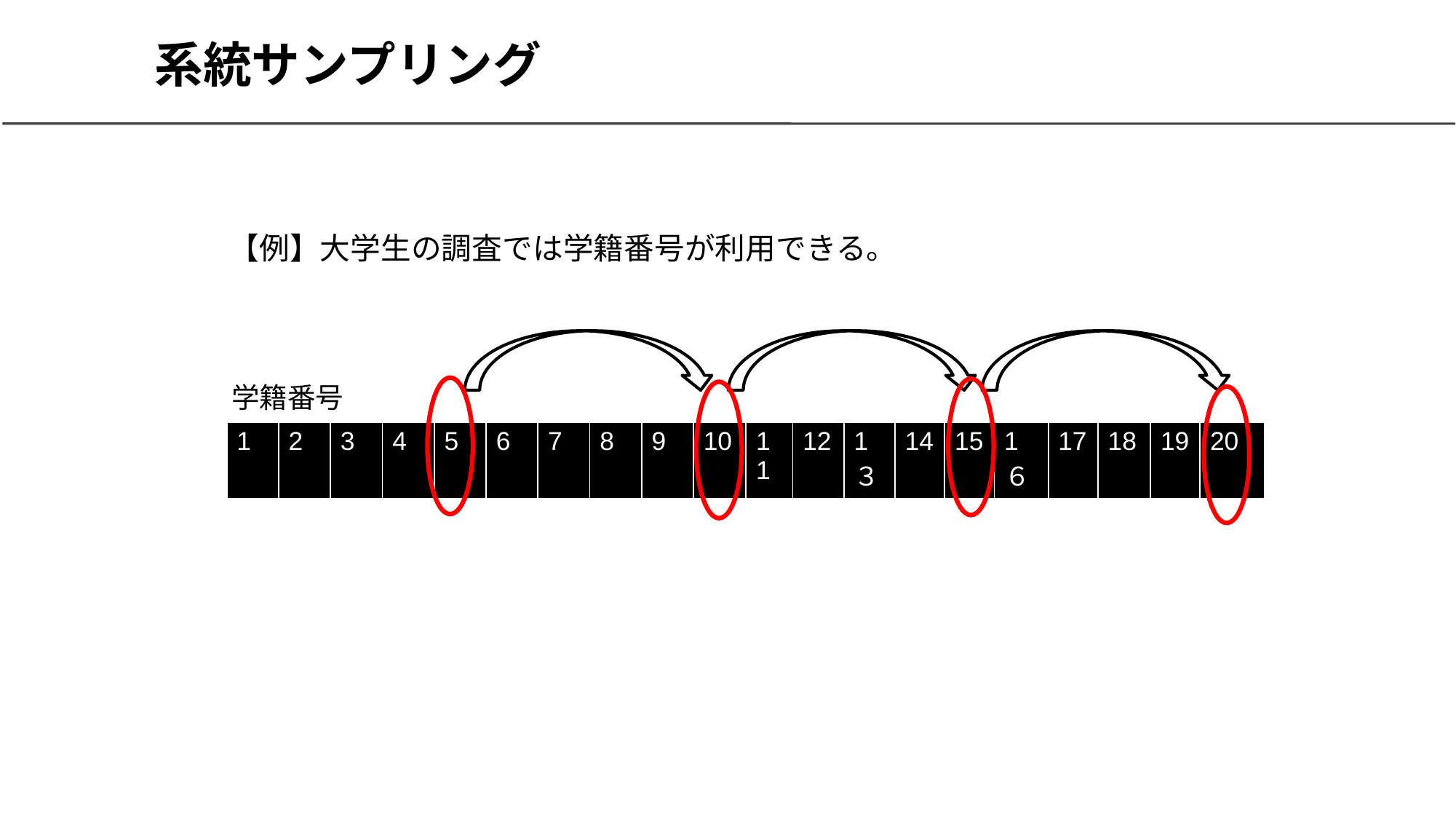

# 系統サンプリング
【例】大学生の調査では学籍番号が利用できる。

学籍番号

| 1 | 2 | 3 | 4 | 5 | 6 | 7 | 8 | 9 | 10 | 11 | 12 | 1３ | 14 | 15 | 1６ | 17 | 18 | 19 | 20 |
| --- | --- | --- | --- | --- | --- | --- | --- | --- | --- | --- | --- | --- | --- | --- | --- | --- | --- | --- | --- |